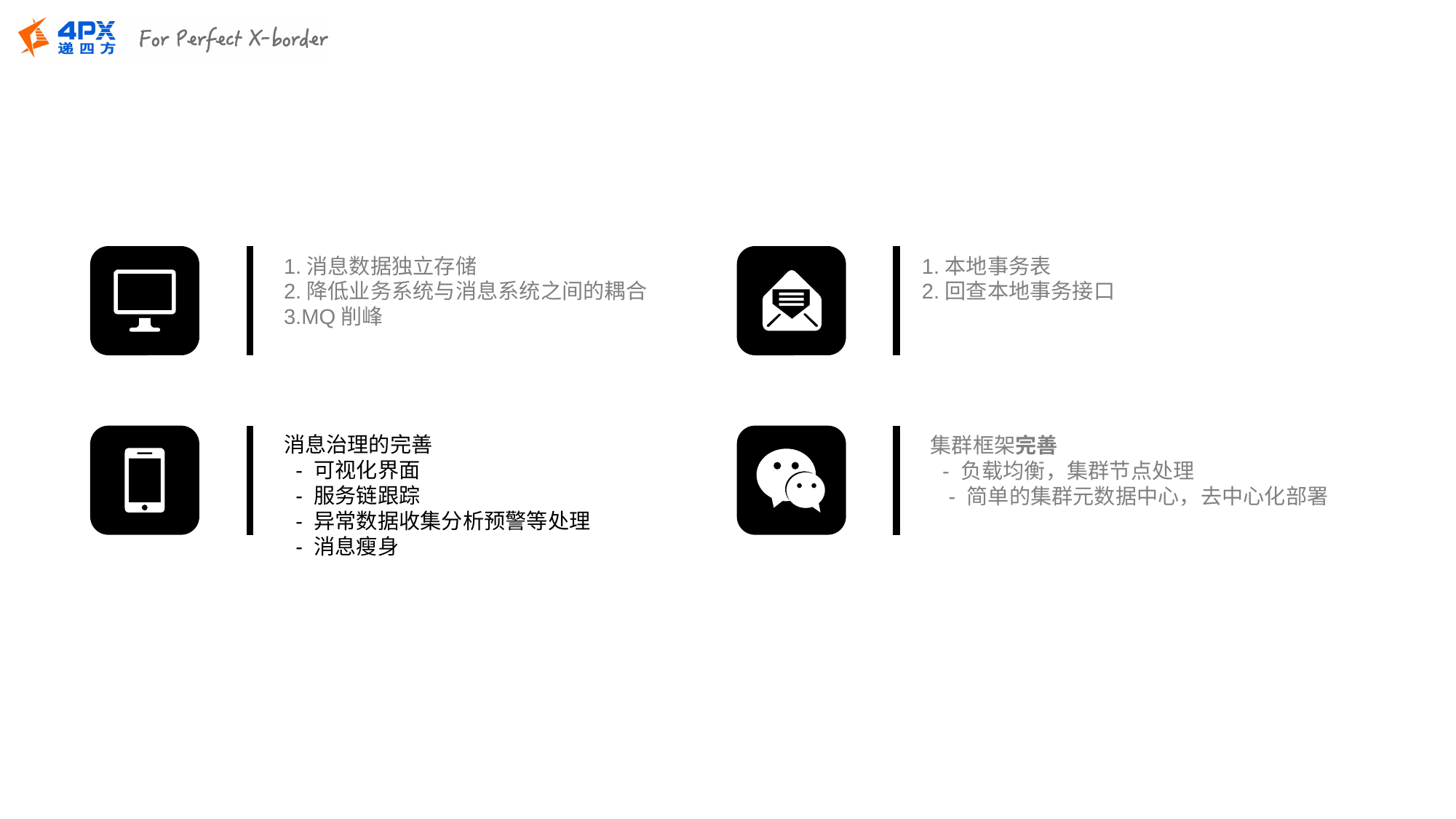

1.消息数据独立存储
2.降低业务系统与消息系统之间的耦合
3.MQ削峰
1.本地事务表
2.回查本地事务接口

消息治理的完善
  - 可视化界面
  - 服务链跟踪
  - 异常数据收集分析预警等处理
  - 消息瘦身

集群框架完善
  - 负载均衡，集群节点处理
   - 简单的集群元数据中心，去中心化部署